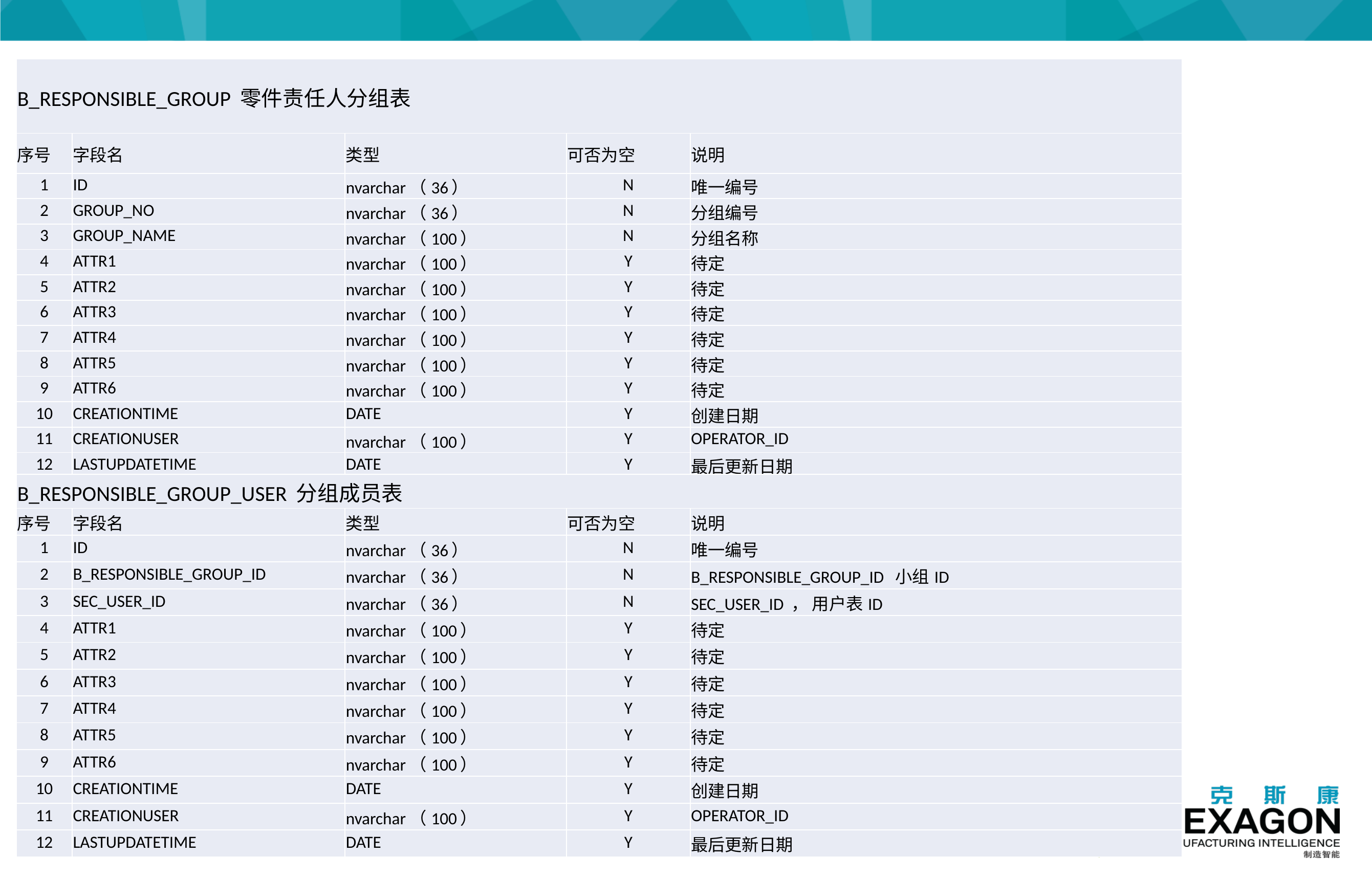

| B\_RESPONSIBLE\_GROUP 零件责任人分组表 |  |  |  |  |
| --- | --- | --- | --- | --- |
| 序号 | 字段名 | 类型 | 可否为空 | 说明 |
| 1 | ID | nvarchar（36） | N | 唯一编号 |
| 2 | GROUP\_NO | nvarchar（36） | N | 分组编号 |
| 3 | GROUP\_NAME | nvarchar（100） | N | 分组名称 |
| 4 | ATTR1 | nvarchar（100） | Y | 待定 |
| 5 | ATTR2 | nvarchar（100） | Y | 待定 |
| 6 | ATTR3 | nvarchar（100） | Y | 待定 |
| 7 | ATTR4 | nvarchar（100） | Y | 待定 |
| 8 | ATTR5 | nvarchar（100） | Y | 待定 |
| 9 | ATTR6 | nvarchar（100） | Y | 待定 |
| 10 | CREATIONTIME | DATE | Y | 创建日期 |
| 11 | CREATIONUSER | nvarchar（100） | Y | OPERATOR\_ID |
| 12 | LASTUPDATETIME | DATE | Y | 最后更新日期 |
| B\_RESPONSIBLE\_GROUP\_USER 分组成员表 |  |  |  |  |
| --- | --- | --- | --- | --- |
| 序号 | 字段名 | 类型 | 可否为空 | 说明 |
| 1 | ID | nvarchar（36） | N | 唯一编号 |
| 2 | B\_RESPONSIBLE\_GROUP\_ID | nvarchar（36） | N | B\_RESPONSIBLE\_GROUP\_ID 小组ID |
| 3 | SEC\_USER\_ID | nvarchar（36） | N | SEC\_USER\_ID ， 用户表ID |
| 4 | ATTR1 | nvarchar（100） | Y | 待定 |
| 5 | ATTR2 | nvarchar（100） | Y | 待定 |
| 6 | ATTR3 | nvarchar（100） | Y | 待定 |
| 7 | ATTR4 | nvarchar（100） | Y | 待定 |
| 8 | ATTR5 | nvarchar（100） | Y | 待定 |
| 9 | ATTR6 | nvarchar（100） | Y | 待定 |
| 10 | CREATIONTIME | DATE | Y | 创建日期 |
| 11 | CREATIONUSER | nvarchar（100） | Y | OPERATOR\_ID |
| 12 | LASTUPDATETIME | DATE | Y | 最后更新日期 |